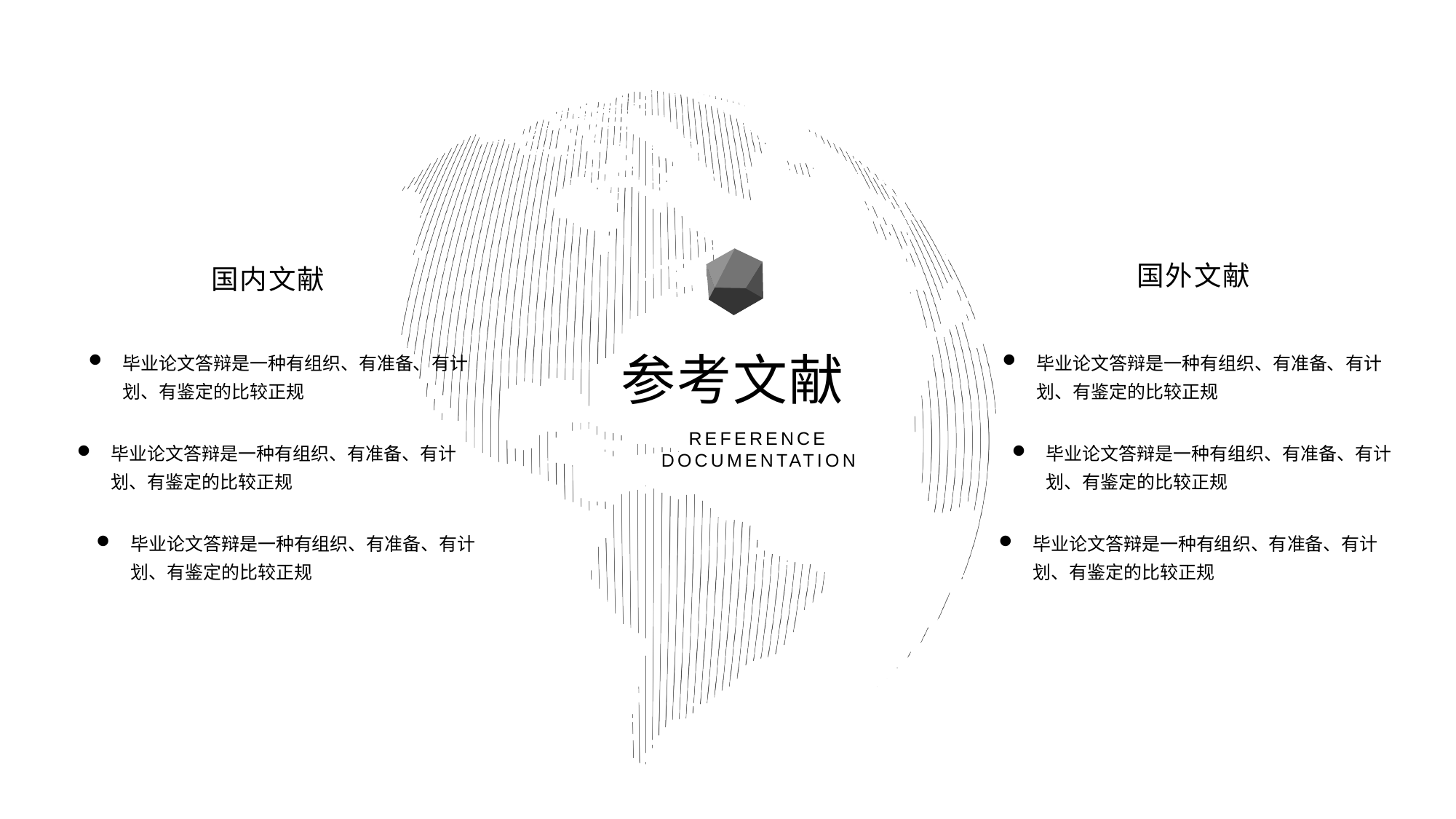

国外文献
国内文献
毕业论文答辩是一种有组织、有准备、有计划、有鉴定的比较正规
毕业论文答辩是一种有组织、有准备、有计划、有鉴定的比较正规
参考文献
REFERENCE DOCUMENTATION
毕业论文答辩是一种有组织、有准备、有计划、有鉴定的比较正规
毕业论文答辩是一种有组织、有准备、有计划、有鉴定的比较正规
毕业论文答辩是一种有组织、有准备、有计划、有鉴定的比较正规
毕业论文答辩是一种有组织、有准备、有计划、有鉴定的比较正规